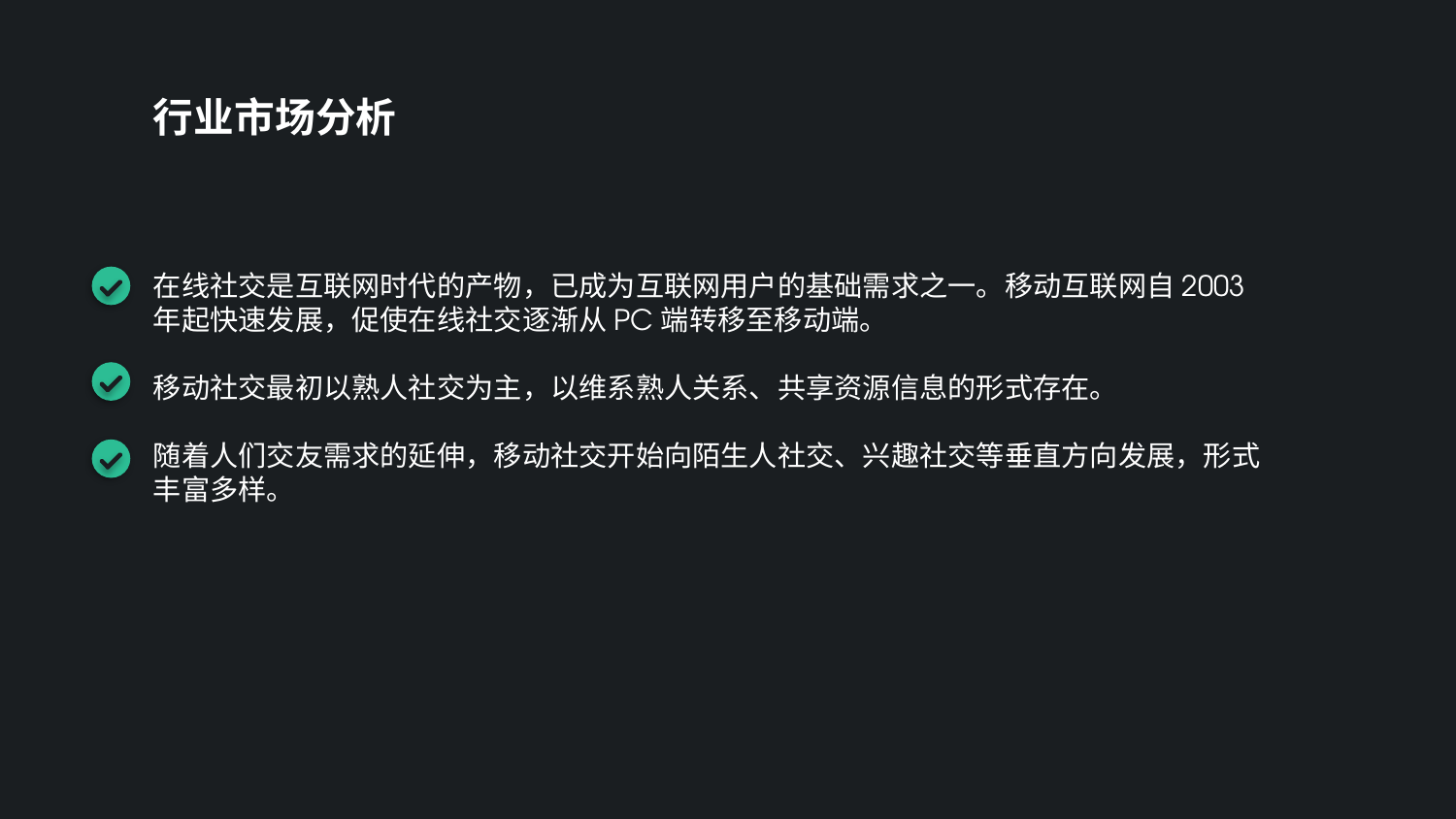

行业市场分析
在线社交是互联网时代的产物，已成为互联网用户的基础需求之一。移动互联网自2003年起快速发展，促使在线社交逐渐从PC端转移至移动端。

移动社交最初以熟人社交为主，以维系熟人关系、共享资源信息的形式存在。

随着人们交友需求的延伸，移动社交开始向陌生人社交、兴趣社交等垂直方向发展，形式丰富多样。